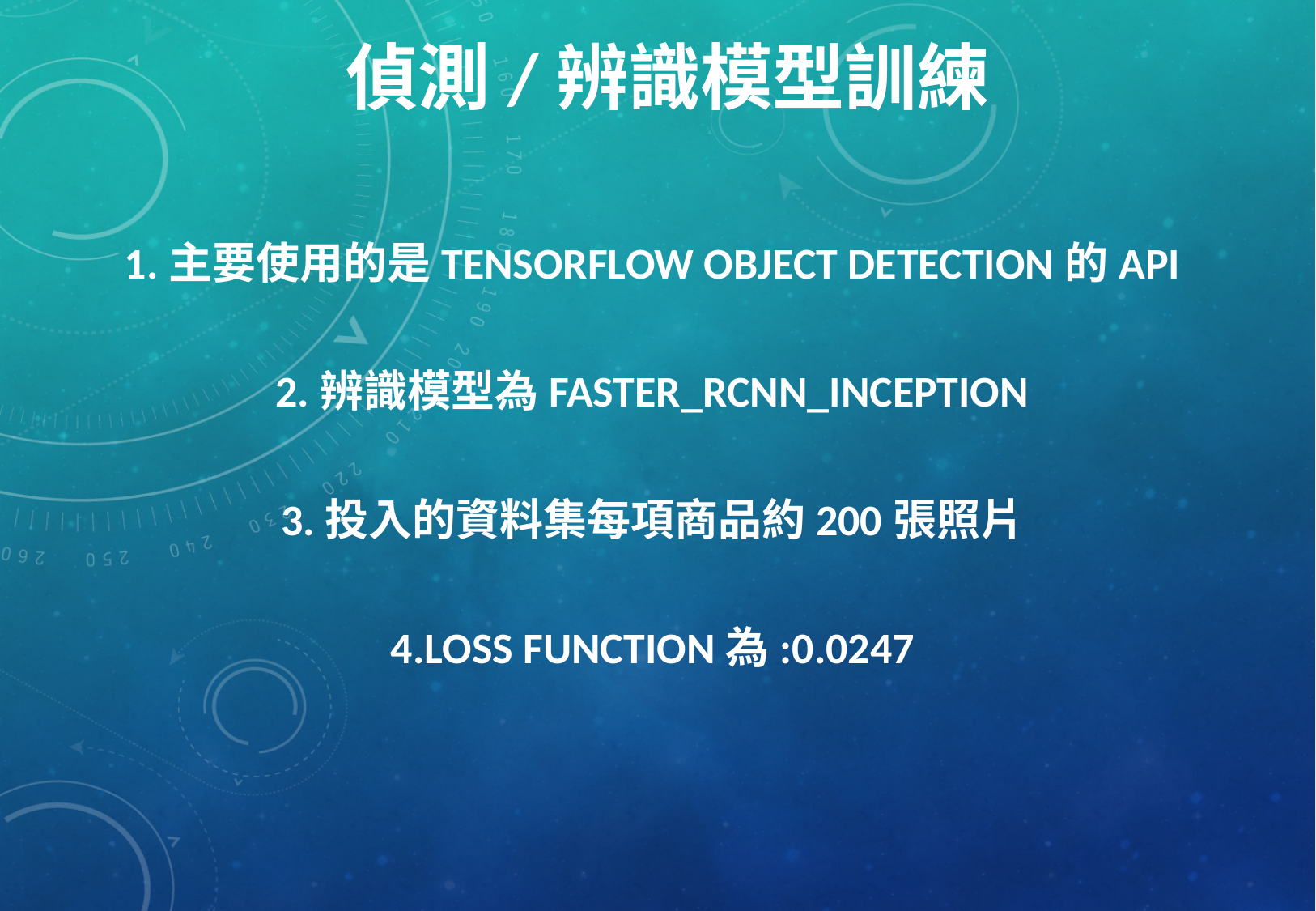

偵測/辨識模型訓練
1.主要使用的是TENSORFLOW OBJECT DETECTION的API

2.辨識模型為FASTER_RCNN_INCEPTION

3.投入的資料集每項商品約200張照片

4.LOSS FUNCTION為:0.0247